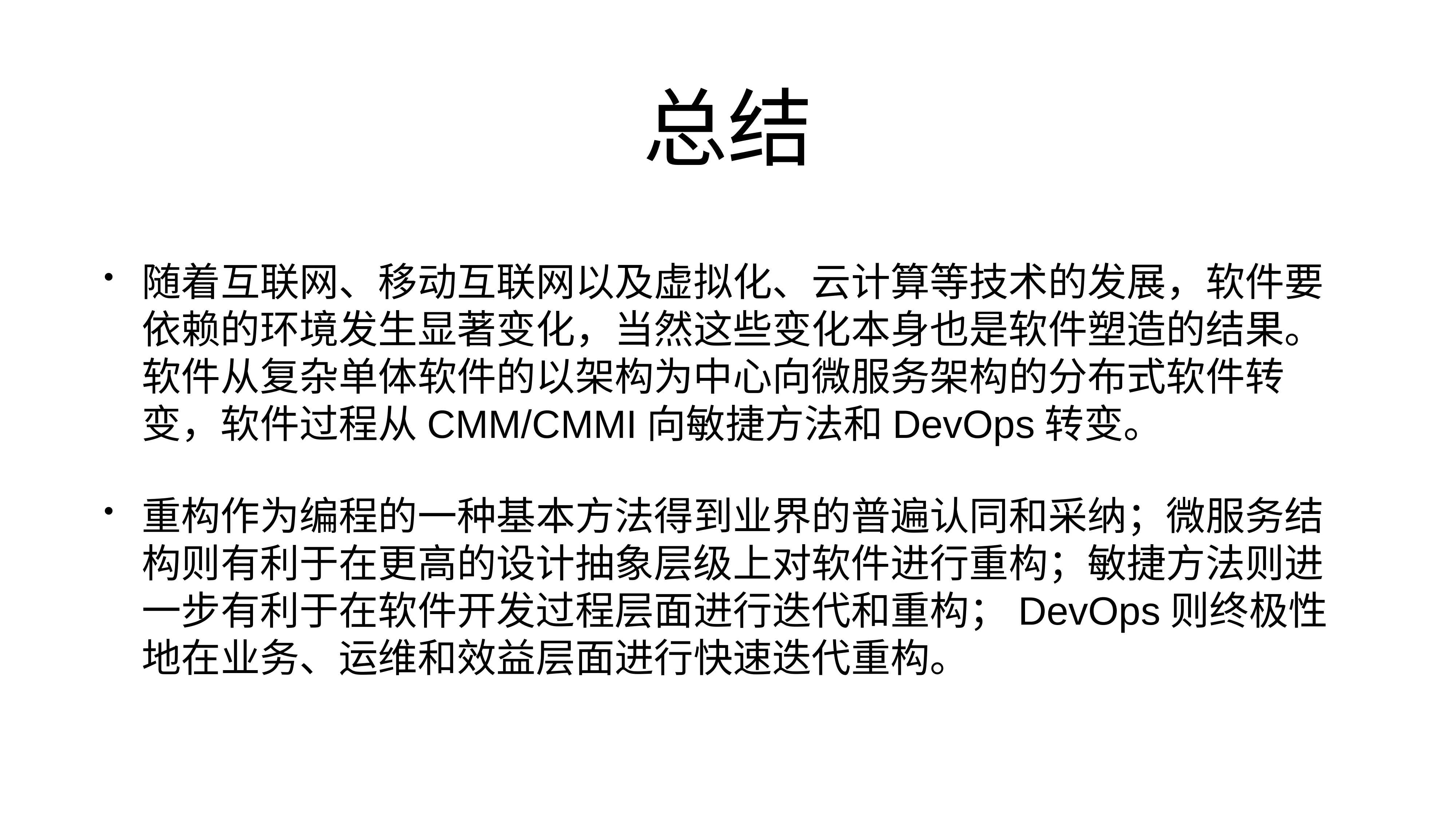

# 总结
随着互联网、移动互联网以及虚拟化、云计算等技术的发展，软件要依赖的环境发生显著变化，当然这些变化本身也是软件塑造的结果。软件从复杂单体软件的以架构为中心向微服务架构的分布式软件转变，软件过程从CMM/CMMI向敏捷方法和DevOps转变。
重构作为编程的一种基本方法得到业界的普遍认同和采纳；微服务结构则有利于在更高的设计抽象层级上对软件进行重构；敏捷方法则进一步有利于在软件开发过程层面进行迭代和重构；DevOps则终极性地在业务、运维和效益层面进行快速迭代重构。